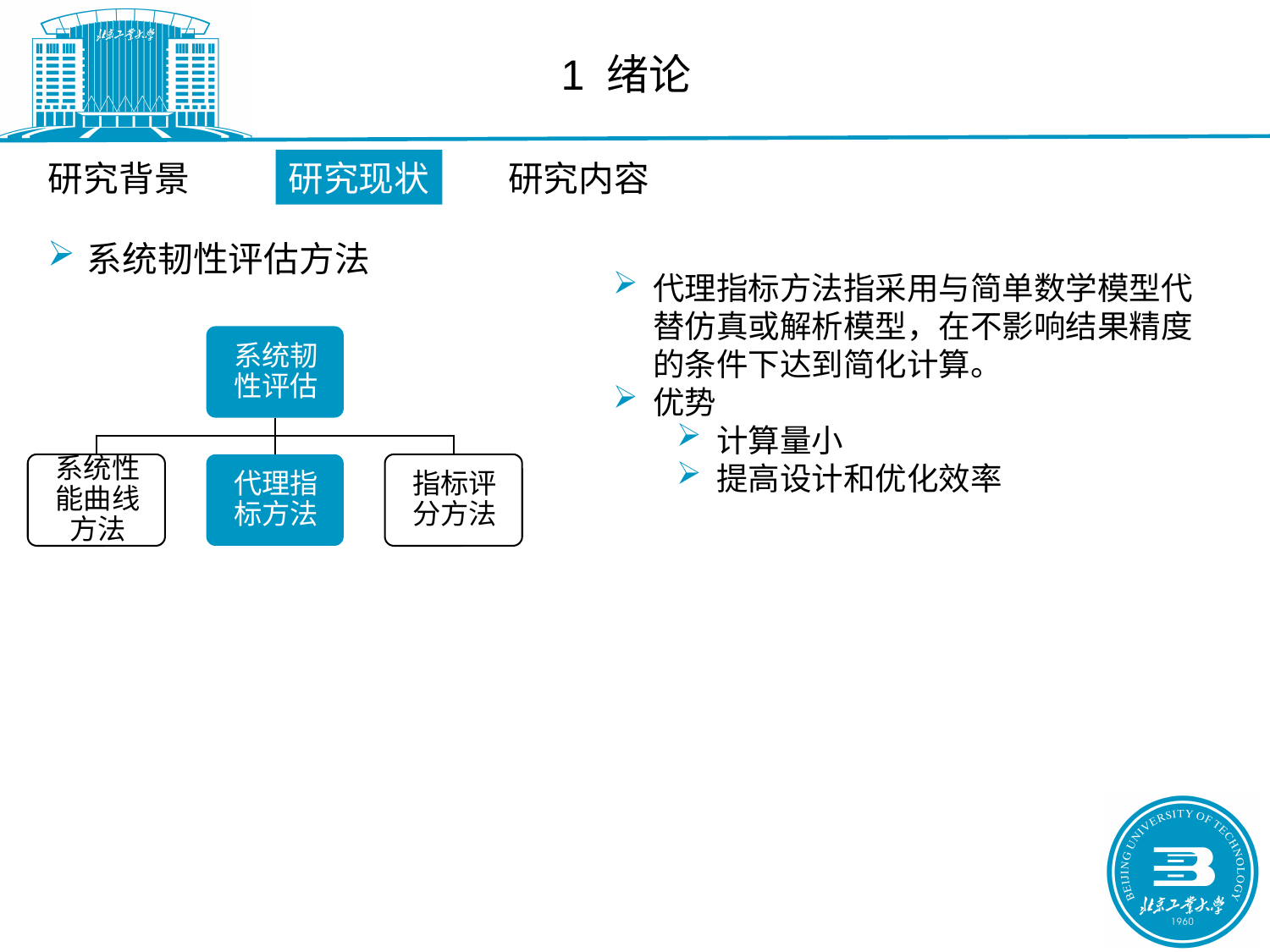

1 绪论
研究背景
研究现状
研究内容
系统韧性评估方法
代理指标方法指采用与简单数学模型代替仿真或解析模型，在不影响结果精度的条件下达到简化计算。
优势
计算量小
提高设计和优化效率
系统韧性评估
系统性能曲线方法
代理指标方法
指标评分方法